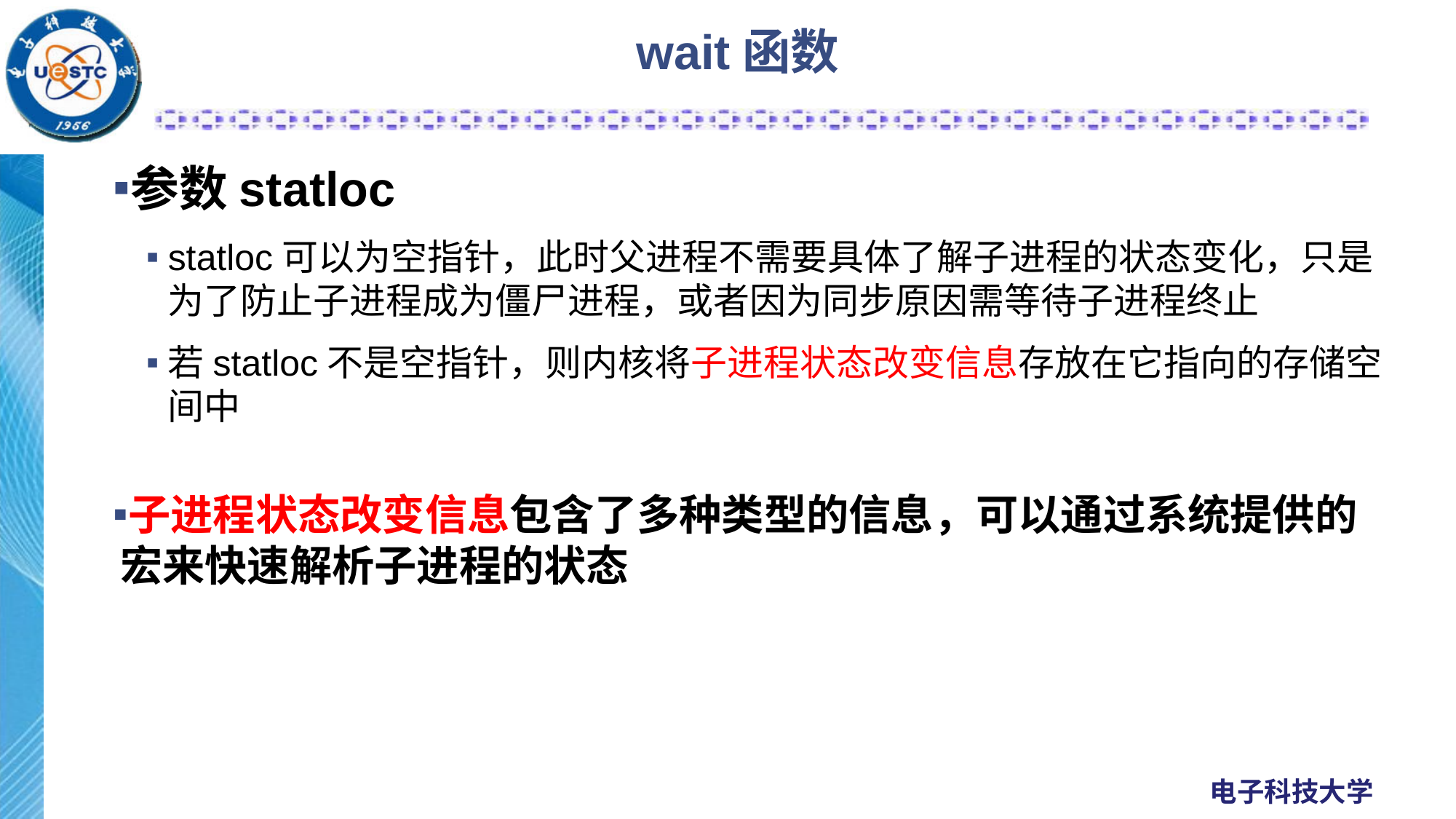

# wait函数
参数statloc
statloc可以为空指针，此时父进程不需要具体了解子进程的状态变化，只是为了防止子进程成为僵尸进程，或者因为同步原因需等待子进程终止
若statloc不是空指针，则内核将子进程状态改变信息存放在它指向的存储空间中

子进程状态改变信息包含了多种类型的信息，可以通过系统提供的宏来快速解析子进程的状态